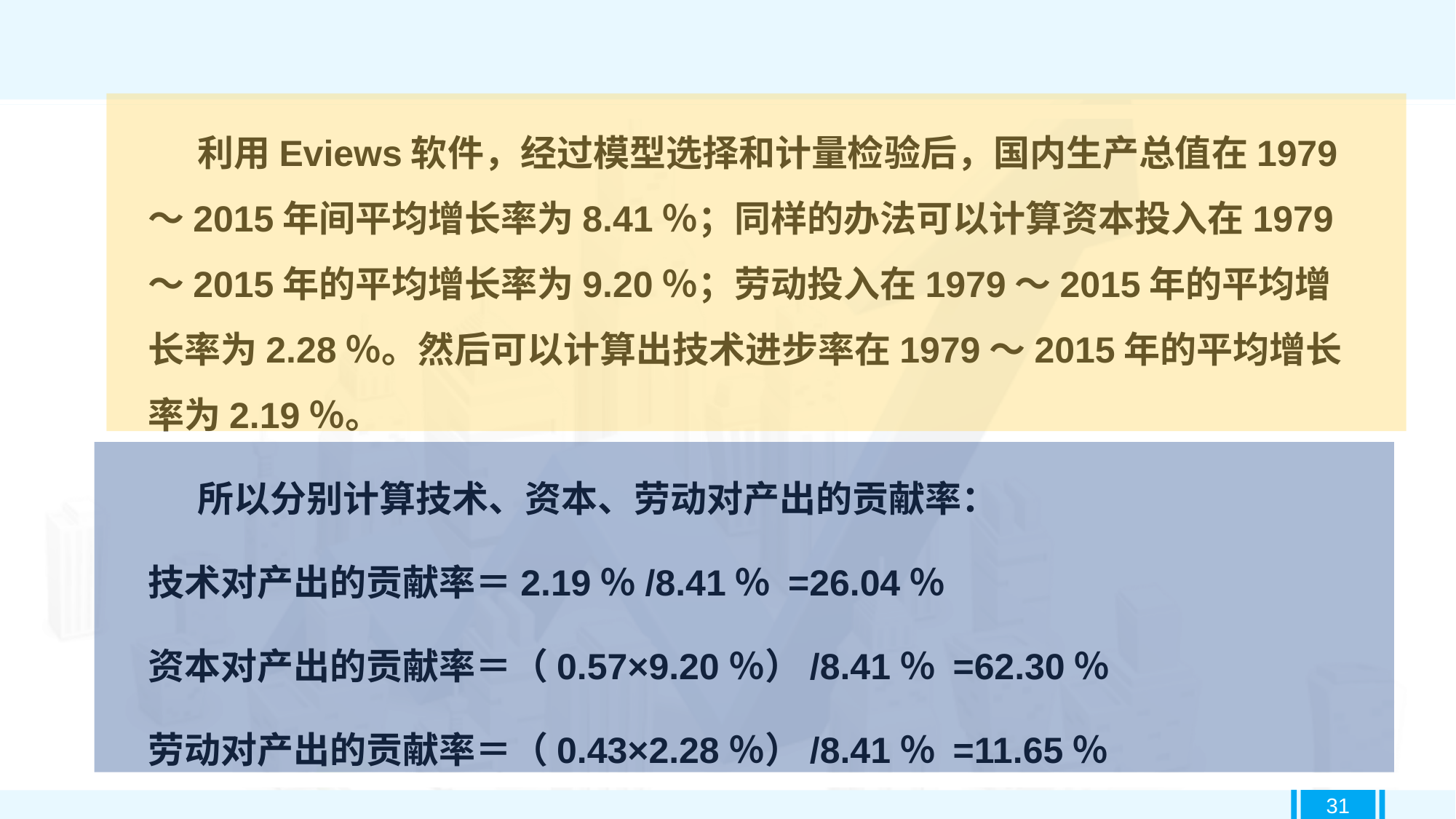

利用Eviews软件，经过模型选择和计量检验后，国内生产总值在1979～2015年间平均增长率为8.41％；同样的办法可以计算资本投入在1979～2015年的平均增长率为9.20％；劳动投入在1979～2015年的平均增长率为2.28％。然后可以计算出技术进步率在1979～2015年的平均增长率为2.19％。
     所以分别计算技术、资本、劳动对产出的贡献率：
技术对产出的贡献率＝2.19％/8.41％ =26.04％
资本对产出的贡献率＝（0.57×9.20％）/8.41％ =62.30％
劳动对产出的贡献率＝（0.43×2.28％）/8.41％ =11.65％

31